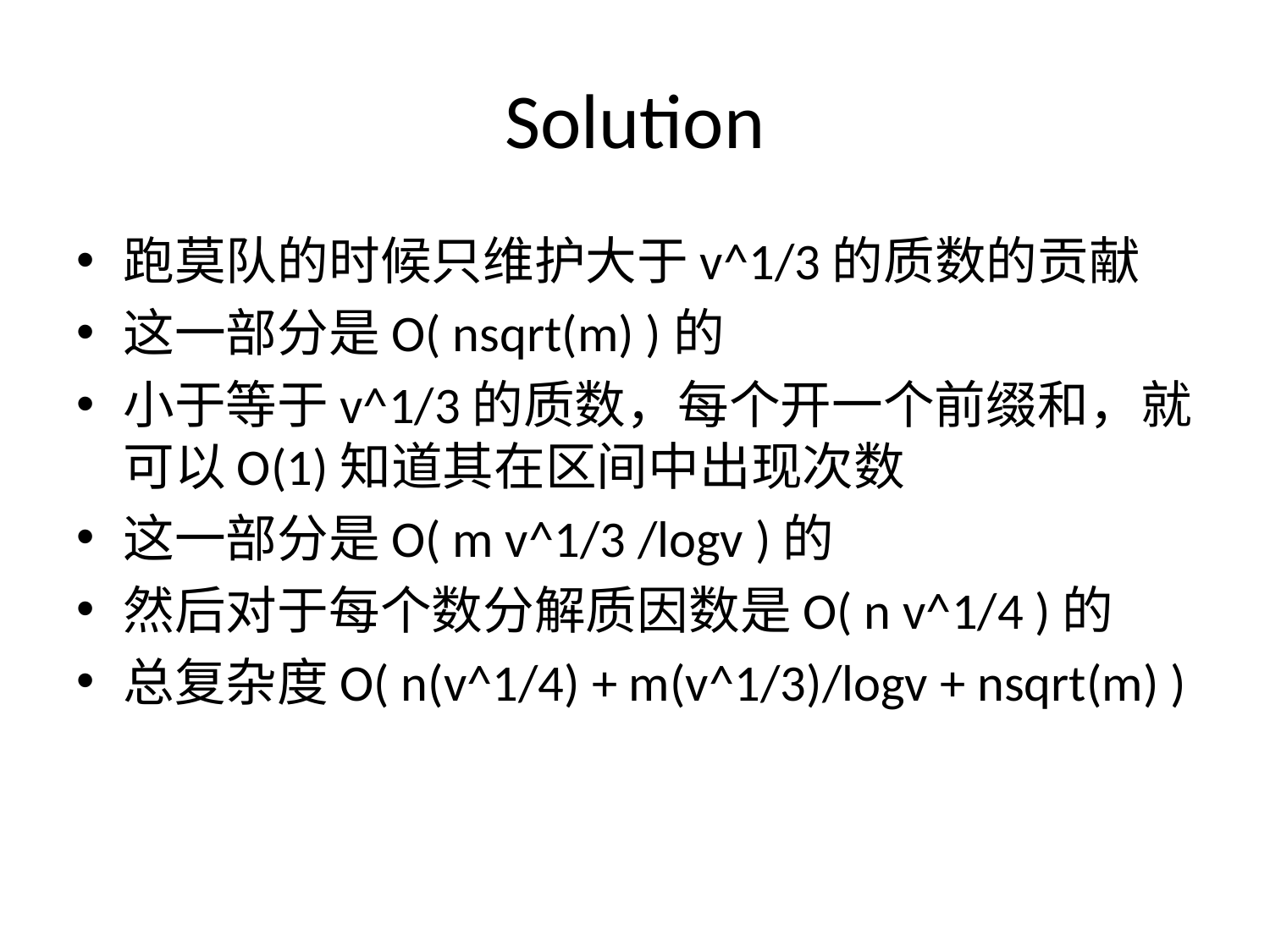

# Solution
跑莫队的时候只维护大于v^1/3的质数的贡献
这一部分是O( nsqrt(m) )的
小于等于v^1/3的质数，每个开一个前缀和，就可以O(1)知道其在区间中出现次数
这一部分是O( m v^1/3 /logv )的
然后对于每个数分解质因数是O( n v^1/4 )的
总复杂度O( n(v^1/4) + m(v^1/3)/logv + nsqrt(m) )